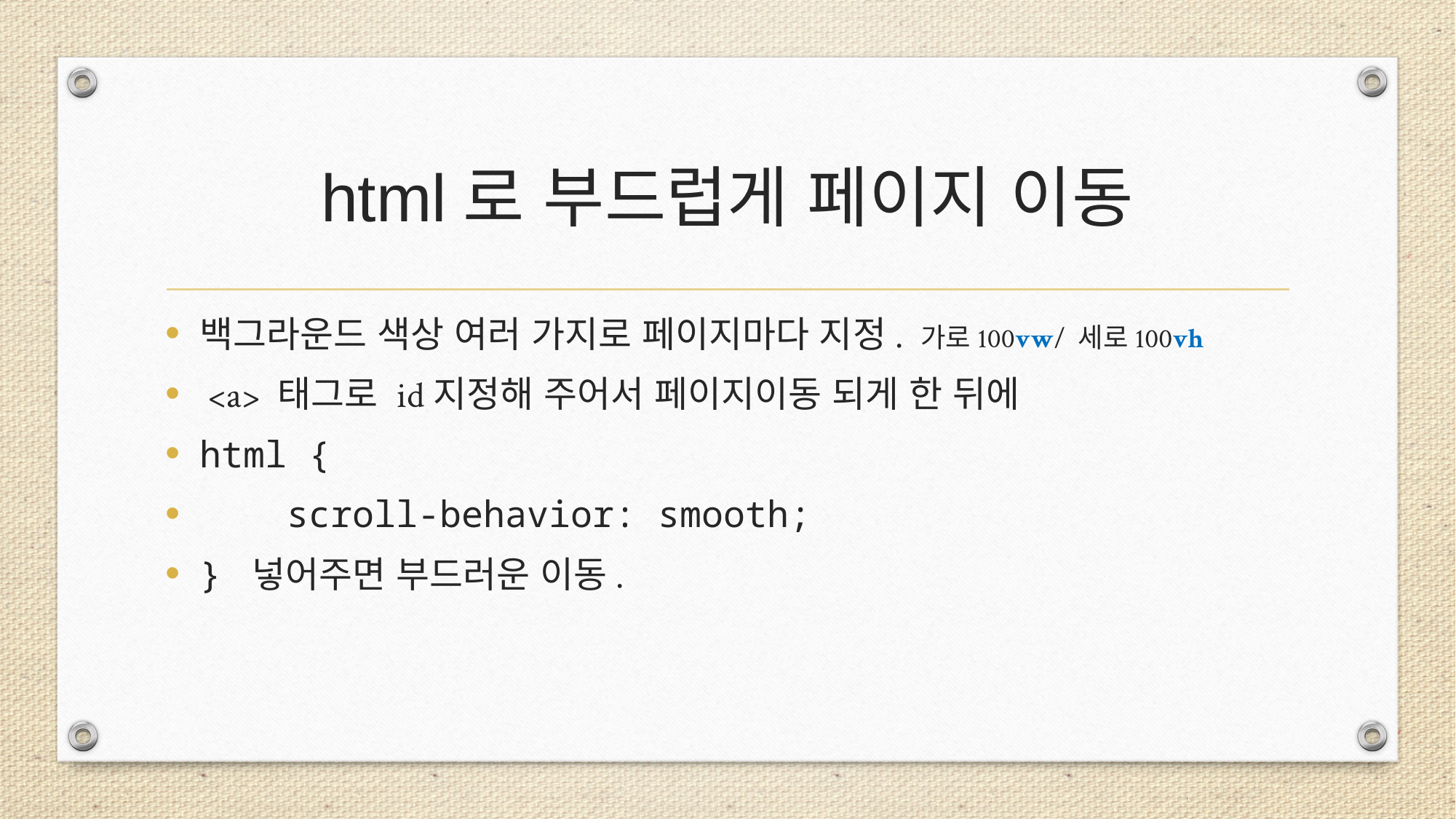

# html로 부드럽게 페이지 이동
백그라운드 색상 여러 가지로 페이지마다 지정. 가로100vw/ 세로100vh
 <a> 태그로 id지정해 주어서 페이지이동 되게 한 뒤에
html {
    scroll-behavior: smooth;
} 넣어주면 부드러운 이동.